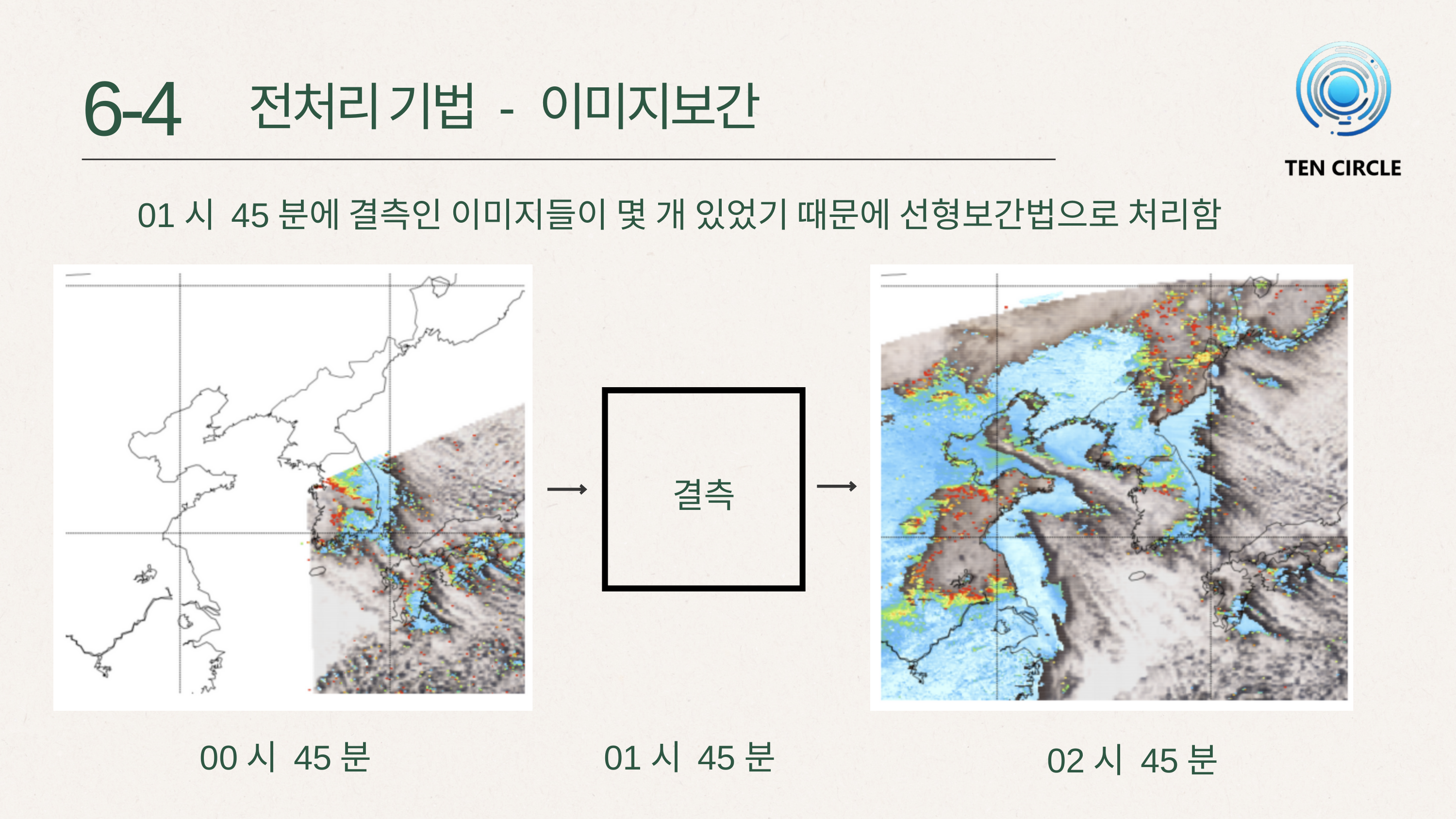

6-4
전처리 기법 - 이미지보간

01시 45분에 결측인 이미지들이 몇 개 있었기 때문에 선형보간법으로 처리함

결측

00시 45분
01시 45분
02시 45분